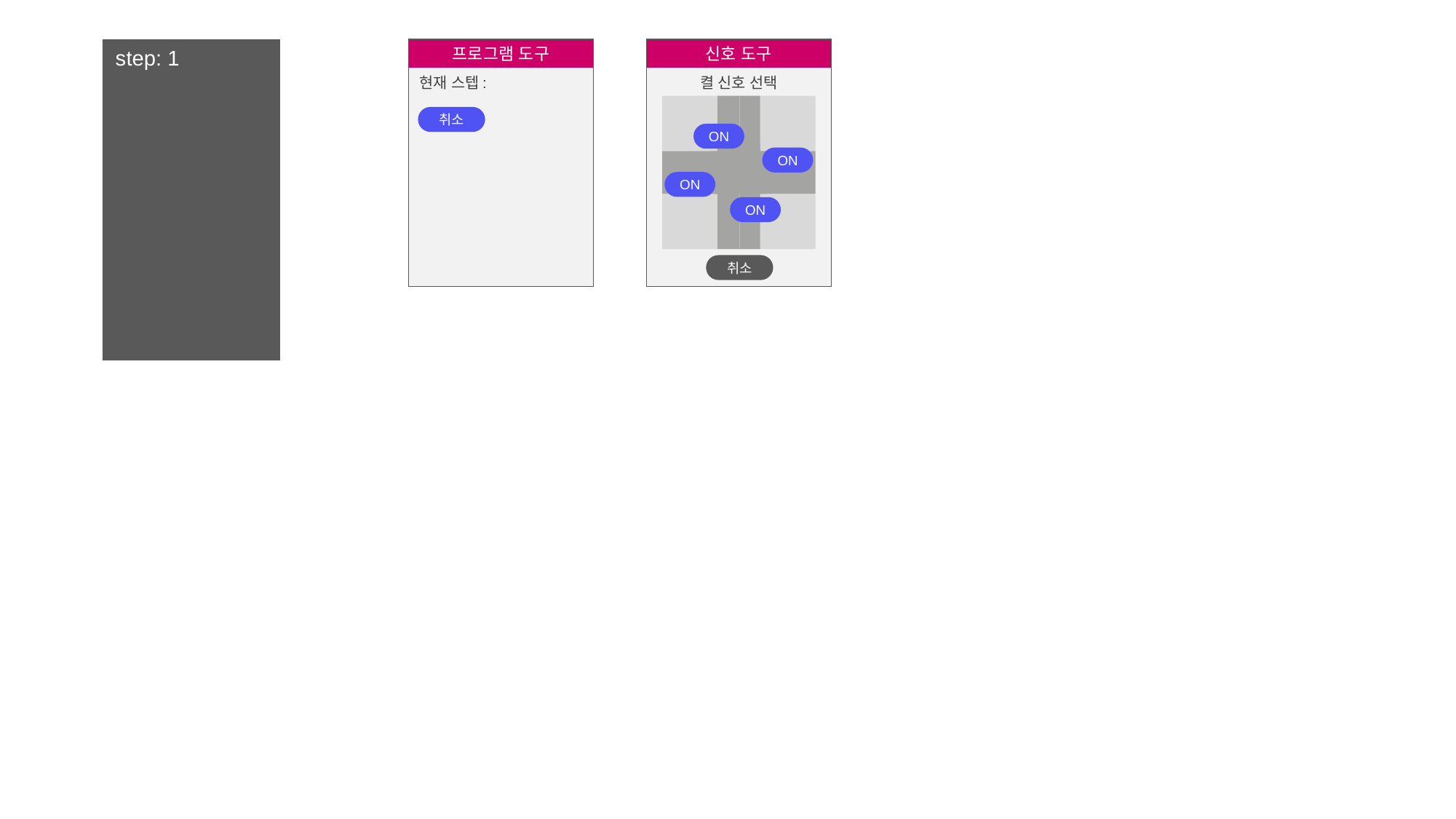

step: 1
프로그램 도구
현재 스텝:

신호 도구
켤 신호 선택

취소
ON
ON
ON
ON
취소